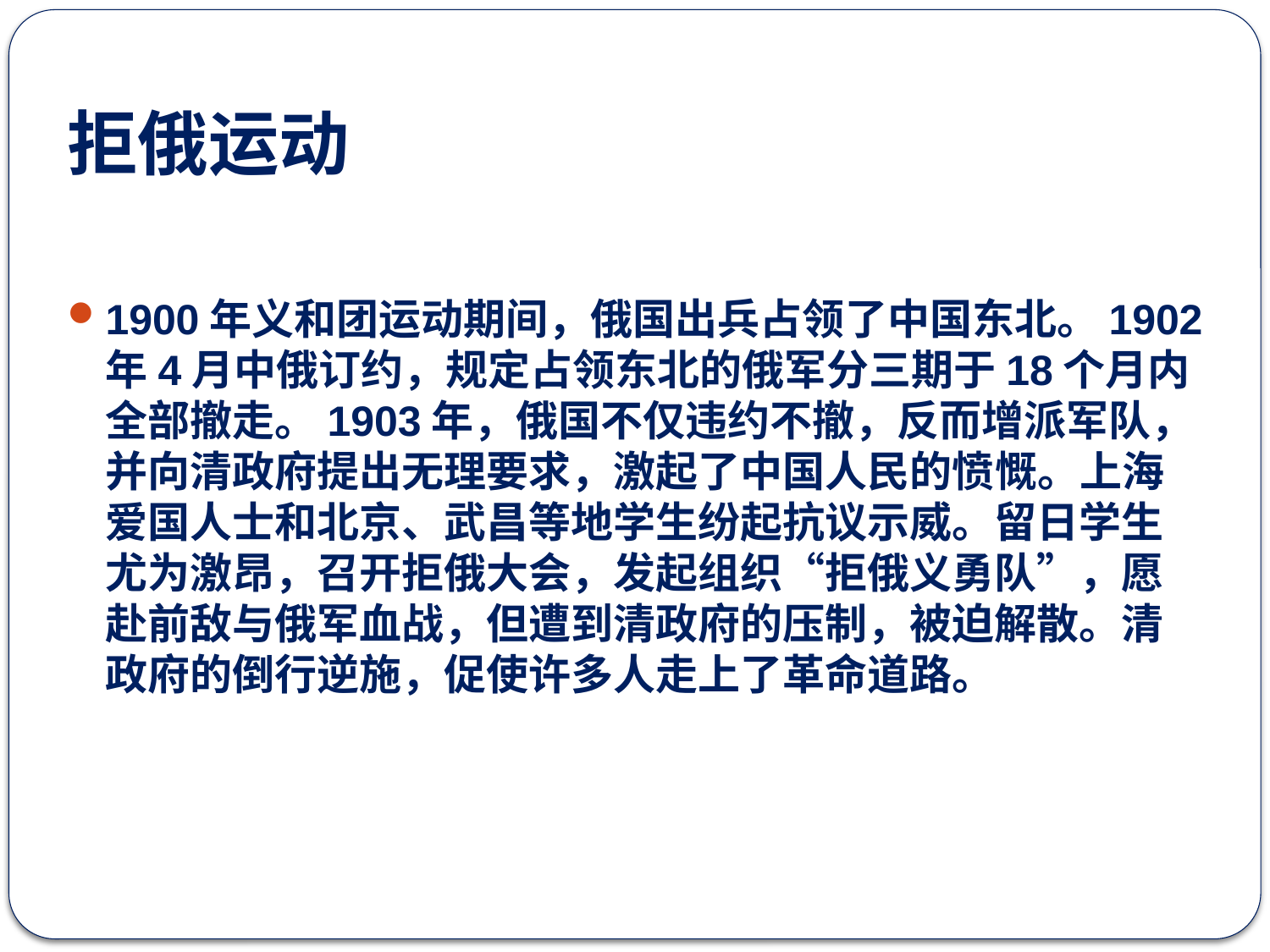

# 拒俄运动
1900年义和团运动期间，俄国出兵占领了中国东北。1902年4月中俄订约，规定占领东北的俄军分三期于18个月内全部撤走。1903年，俄国不仅违约不撤，反而增派军队，并向清政府提出无理要求，激起了中国人民的愤慨。上海爱国人士和北京、武昌等地学生纷起抗议示威。留日学生尤为激昂，召开拒俄大会，发起组织“拒俄义勇队”，愿赴前敌与俄军血战，但遭到清政府的压制，被迫解散。清政府的倒行逆施，促使许多人走上了革命道路。